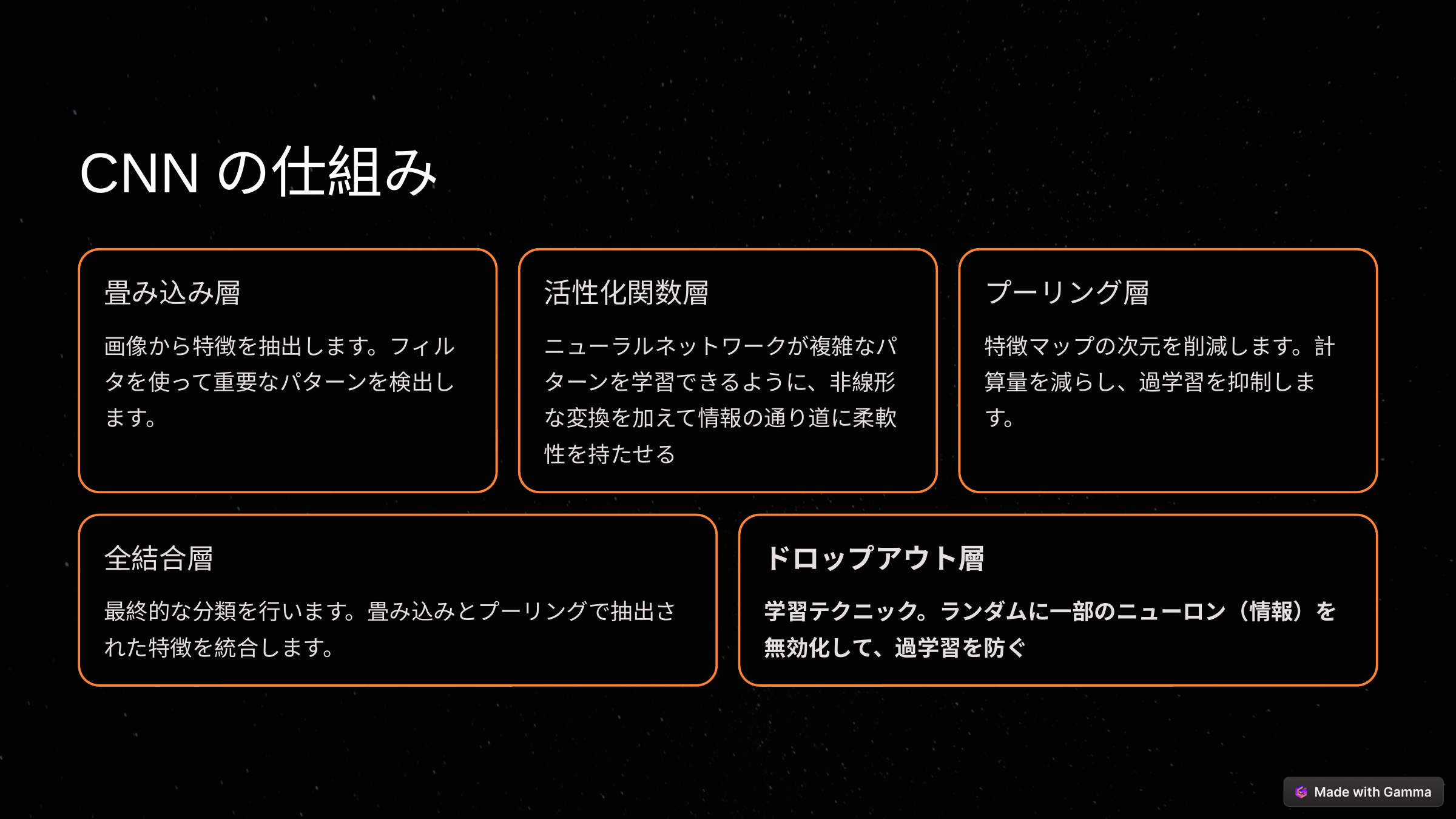

CNNの仕組み

畳み込み層
活性化関数層
プーリング層
画像から特徴を抽出します。フィルタを使って重要なパターンを検出します。
ニューラルネットワークが複雑なパターンを学習できるように、非線形な変換を加えて情報の通り道に柔軟性を持たせる
特徴マップの次元を削減します。計算量を減らし、過学習を抑制します。

全結合層
ドロップアウト層
最終的な分類を行います。畳み込みとプーリングで抽出された特徴を統合します。
学習テクニック。ランダムに一部のニューロン（情報）を無効化して、過学習を防ぐ